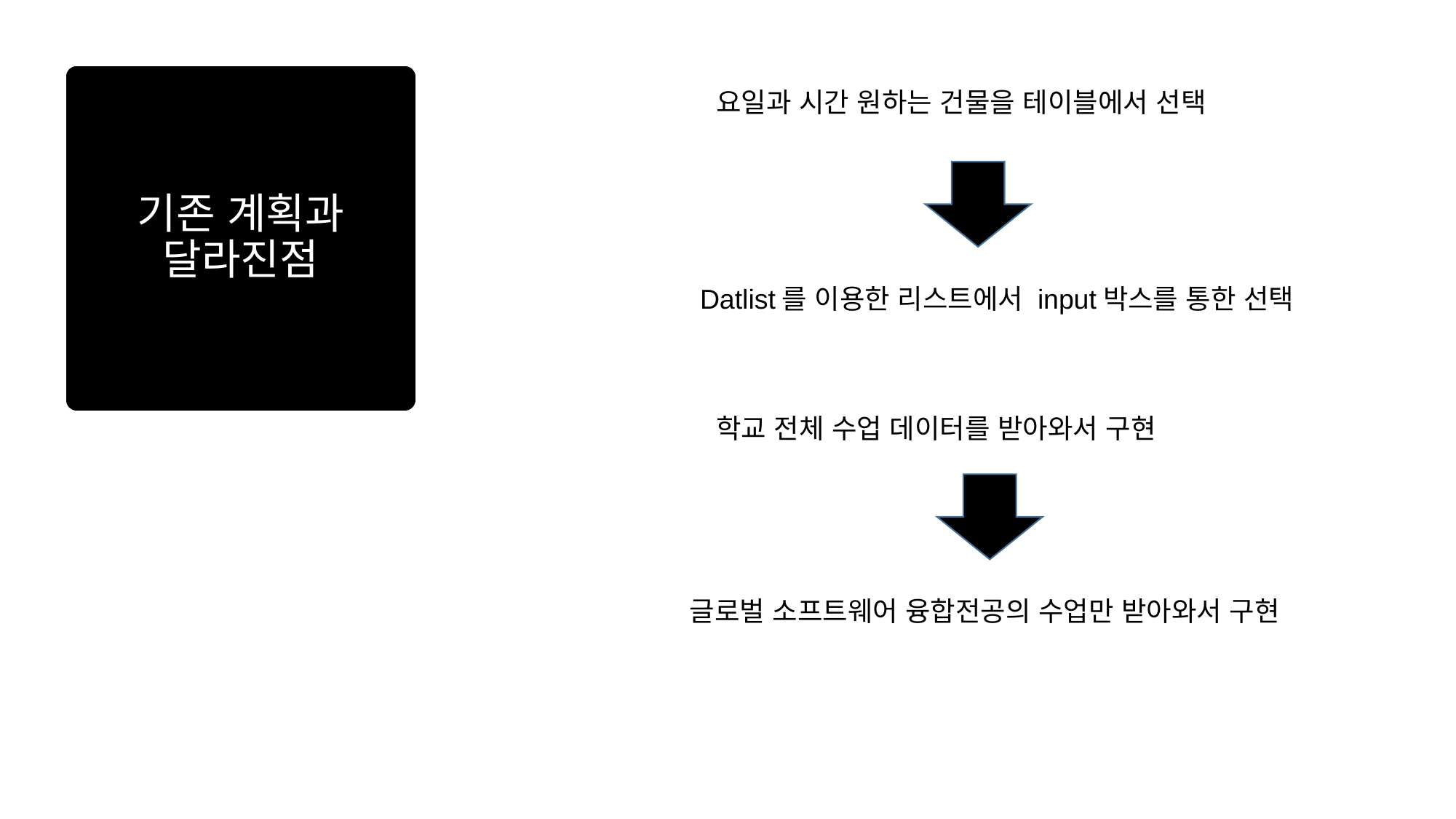

요일과 시간 원하는 건물을 테이블에서 선택
# 기존 계획과 달라진점

Datlist를 이용한 리스트에서 input박스를 통한 선택
학교 전체 수업 데이터를 받아와서 구현

글로벌 소프트웨어 융합전공의 수업만 받아와서 구현